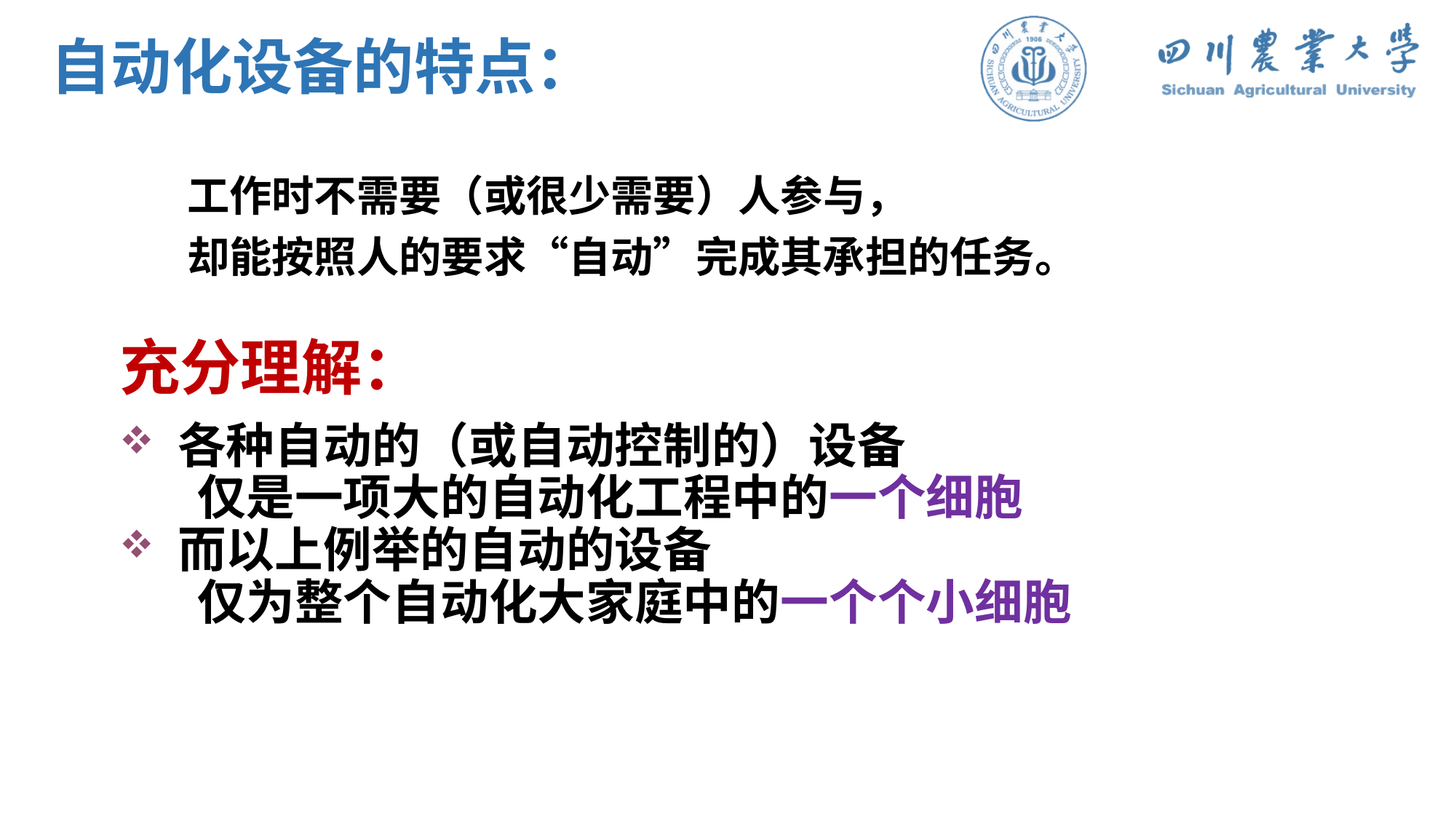

自动化设备的特点：
    	工作时不需要（或很少需要）人参与，
    	却能按照人的要求“自动”完成其承担的任务。
充分理解：
 各种自动的（或自动控制的）设备
      仅是一项大的自动化工程中的一个细胞
 而以上例举的自动的设备
      仅为整个自动化大家庭中的一个个小细胞